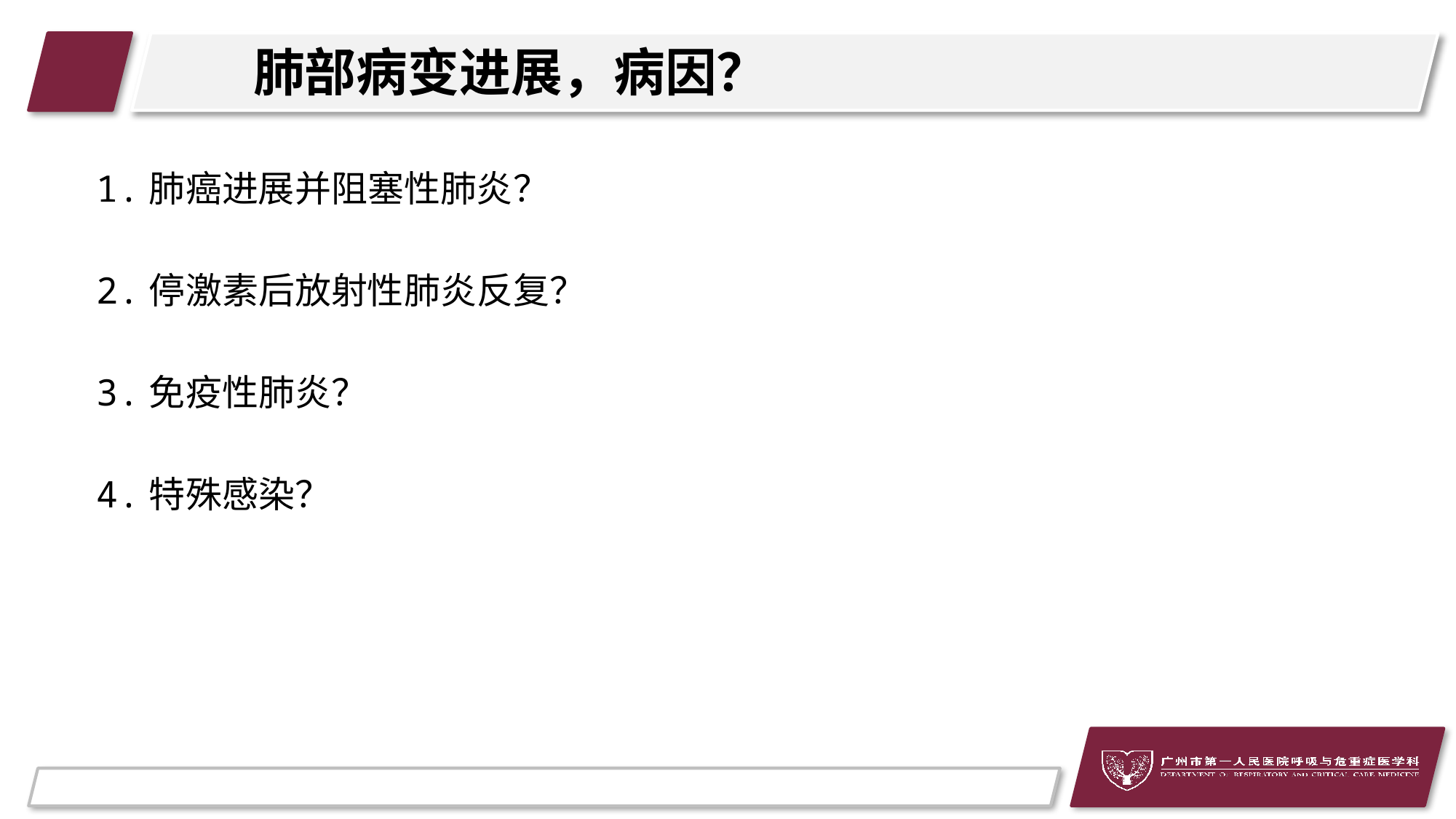

# 肺部病变进展，病因？
1.肺癌进展并阻塞性肺炎？

2.停激素后放射性肺炎反复？

3.免疫性肺炎？

4.特殊感染？